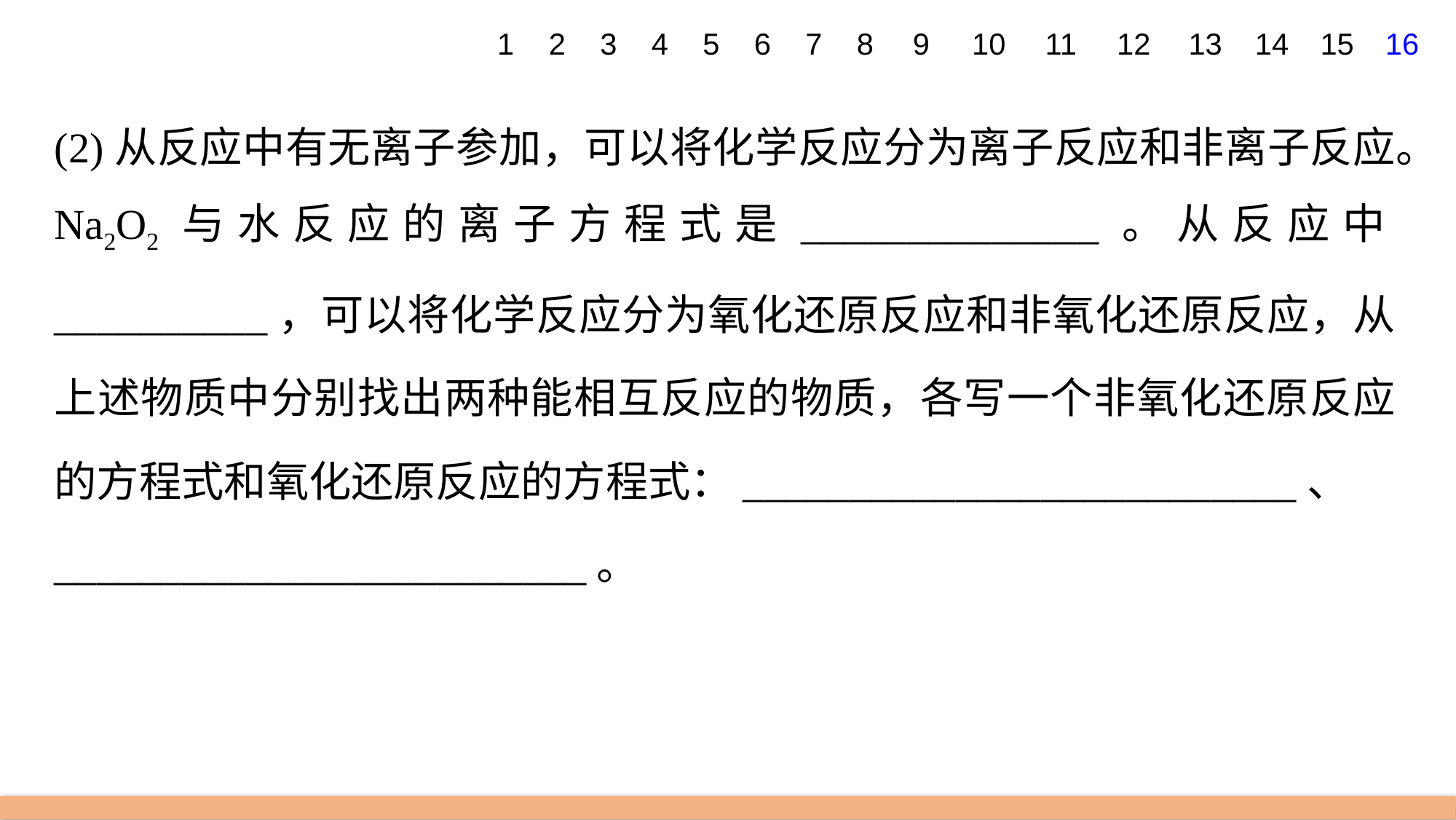

1
2
3
4
5
6
7
8
9
10
11
12
13
14
15
16
(2)从反应中有无离子参加，可以将化学反应分为离子反应和非离子反应。Na2O2与水反应的离子方程式是______________。从反应中__________，可以将化学反应分为氧化还原反应和非氧化还原反应，从上述物质中分别找出两种能相互反应的物质，各写一个非氧化还原反应的方程式和氧化还原反应的方程式：__________________________、
_________________________。